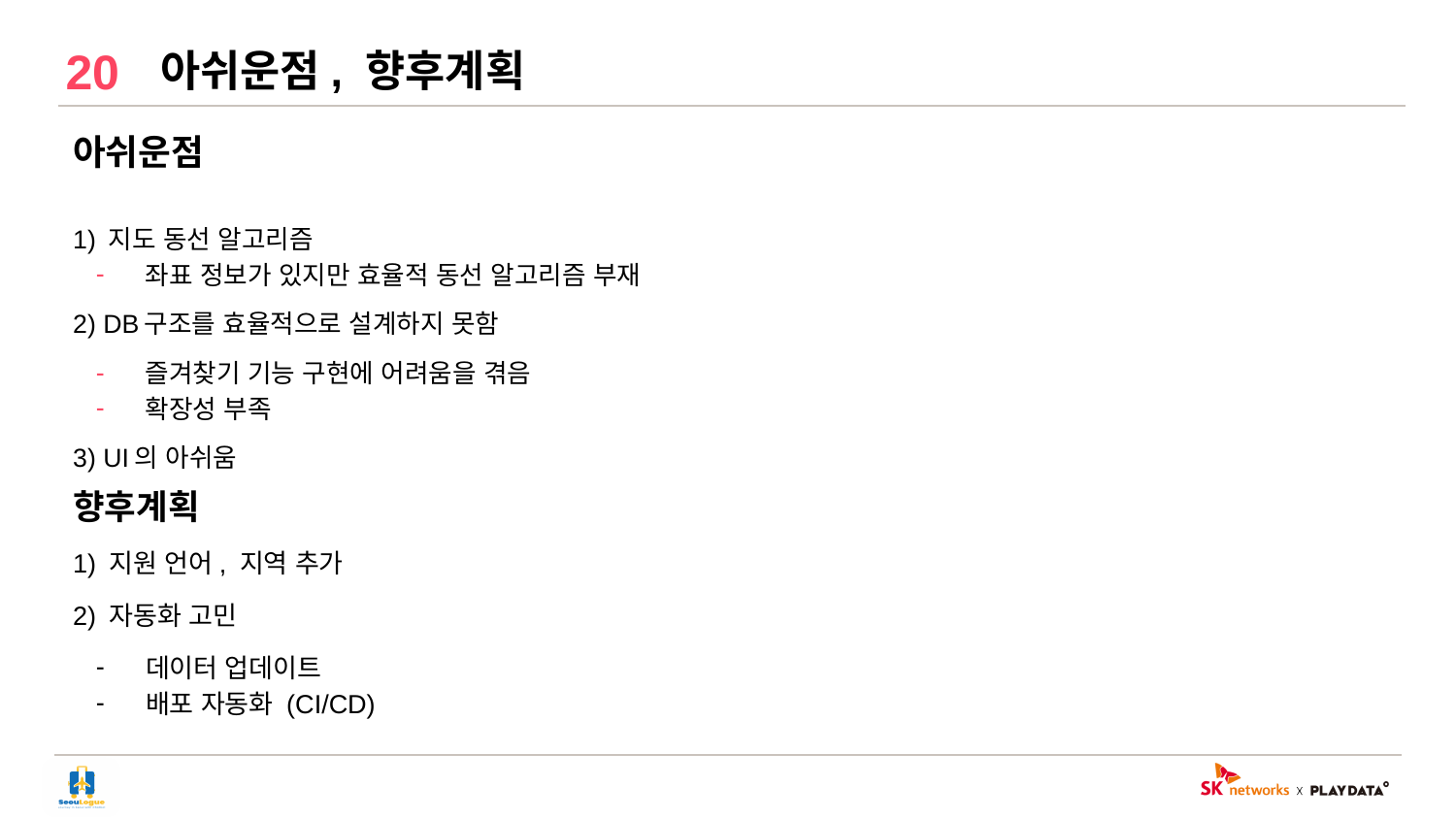

20
# 아쉬운점, 향후계획
아쉬운점

1) 지도 동선 알고리즘
좌표 정보가 있지만 효율적 동선 알고리즘 부재
2) DB구조를 효율적으로 설계하지 못함
즐겨찾기 기능 구현에 어려움을 겪음
확장성 부족
3) UI의 아쉬움

향후계획
1) 지원 언어, 지역 추가
2) 자동화 고민
데이터 업데이트
배포 자동화 (CI/CD)